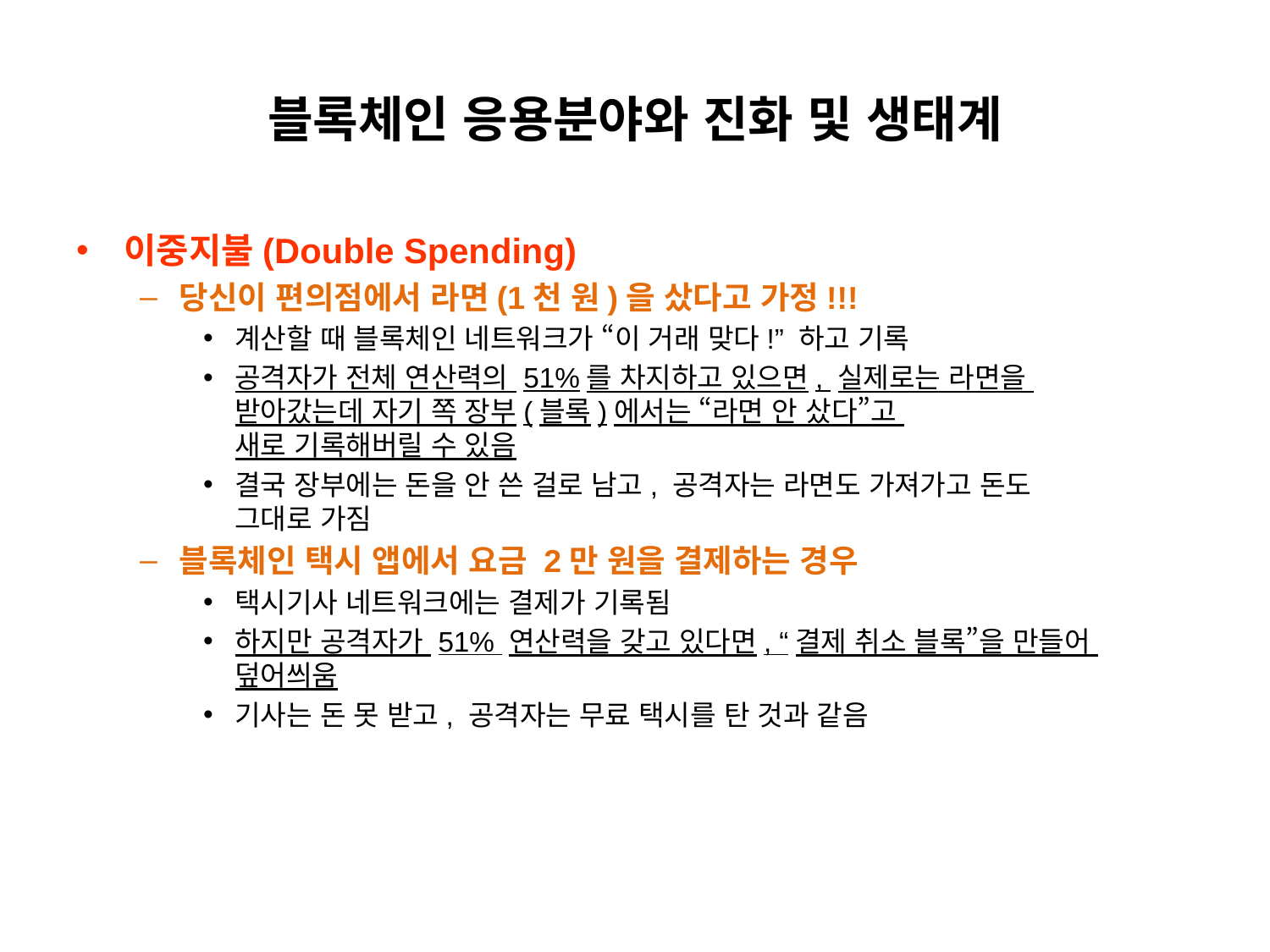

# 블록체인 응용분야와 진화 및 생태계
이중지불(Double Spending)
당신이 편의점에서 라면(1천 원)을 샀다고 가정!!!
계산할 때 블록체인 네트워크가 “이 거래 맞다!” 하고 기록
공격자가 전체 연산력의 51%를 차지하고 있으면, 실제로는 라면을
받아갔는데 자기 쪽 장부(블록)에서는 “라면 안 샀다”고
새로 기록해버릴 수 있음
결국 장부에는 돈을 안 쓴 걸로 남고, 공격자는 라면도 가져가고 돈도
그대로 가짐
블록체인 택시 앱에서 요금 2만 원을 결제하는 경우
택시기사 네트워크에는 결제가 기록됨
하지만 공격자가 51% 연산력을 갖고 있다면, “결제 취소 블록”을 만들어
덮어씌움
기사는 돈 못 받고, 공격자는 무료 택시를 탄 것과 같음